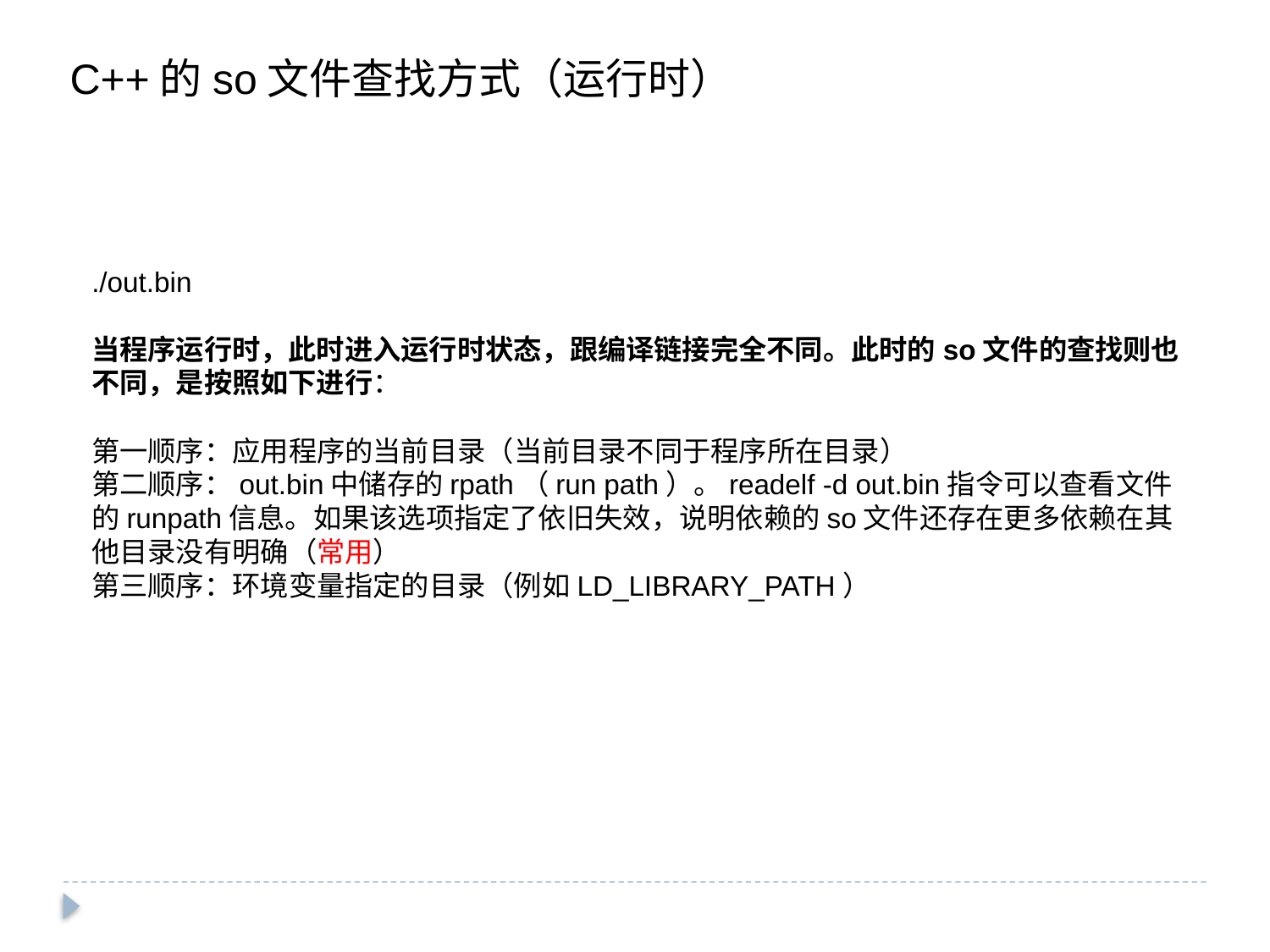

C++的so文件查找方式（运行时）
./out.bin

当程序运行时，此时进入运行时状态，跟编译链接完全不同。此时的so文件的查找则也不同，是按照如下进行：

第一顺序：应用程序的当前目录（当前目录不同于程序所在目录）
第二顺序：out.bin中储存的rpath（run path）。readelf -d out.bin指令可以查看文件的runpath信息。如果该选项指定了依旧失效，说明依赖的so文件还存在更多依赖在其他目录没有明确（常用）
第三顺序：环境变量指定的目录（例如LD_LIBRARY_PATH）